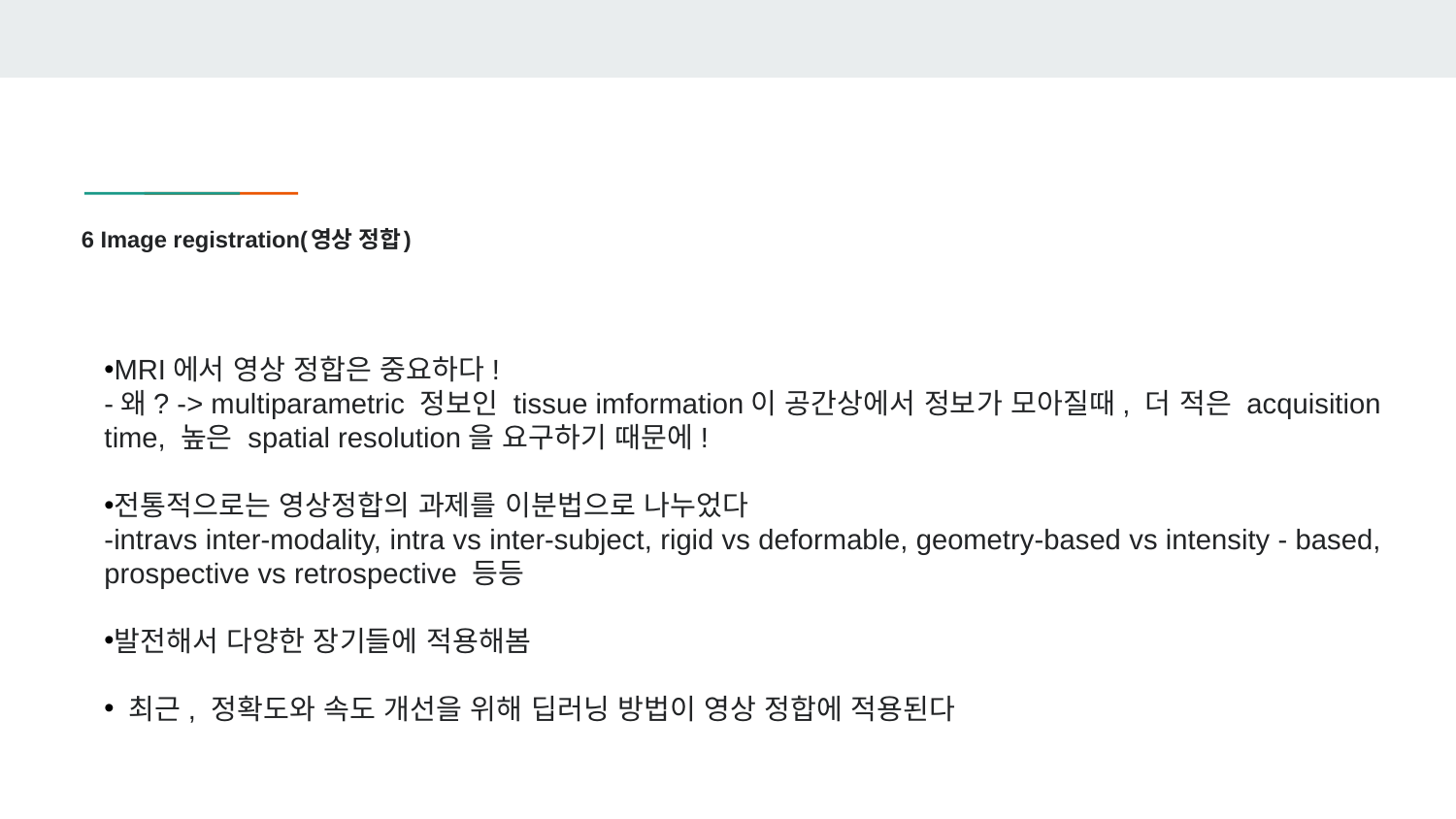

# 6 Image registration(영상 정합)

MRI에서 영상 정합은 중요하다!
-왜? -> multiparametric 정보인 tissue imformation이 공간상에서 정보가 모아질때, 더 적은 acquisition time, 높은 spatial resolution을 요구하기 때문에!

전통적으로는 영상정합의 과제를 이분법으로 나누었다
-intravs inter-modality, intra vs inter-subject, rigid vs deformable, geometry-based vs intensity - based, prospective vs retrospective 등등

발전해서 다양한 장기들에 적용해봄

 최근, 정확도와 속도 개선을 위해 딥러닝 방법이 영상 정합에 적용된다